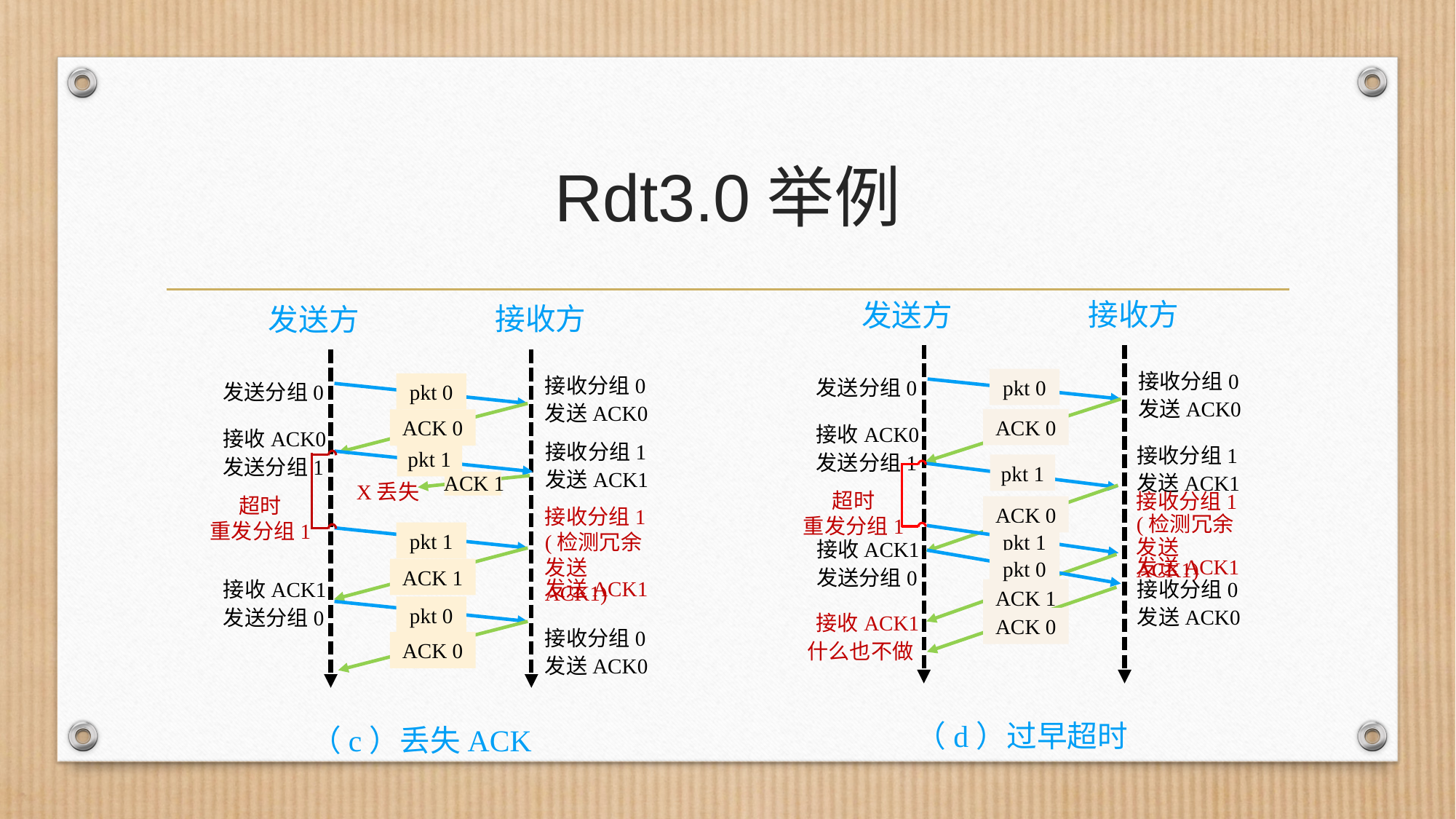

# Rdt3.0举例
接收方
发送方
接收方
发送方
接收分组0
接收分组0
发送分组0
pkt 0
发送分组0
pkt 0
发送ACK0
发送ACK0
ACK 0
ACK 0
接收ACK0
接收ACK0
接收分组1
接收分组1
pkt 1

发送分组1
发送分组1

pkt 1

发送ACK1
ACK 1

发送ACK1
X丢失
超时
重发分组1
接收分组1
(检测冗余发送ACK1)
超时
重发分组1
ACK 0
接收分组1
(检测冗余发送ACK1)
pkt 1
pkt 1
接收ACK1
发送ACK1
pkt 0
发送分组0
ACK 1
发送ACK1
接收分组0
接收ACK1
ACK 1
pkt 0
发送ACK0
发送分组0
接收ACK1
ACK 0
接收分组0
ACK 0
什么也不做
发送ACK0
（d）过早超时
（c）丢失ACK